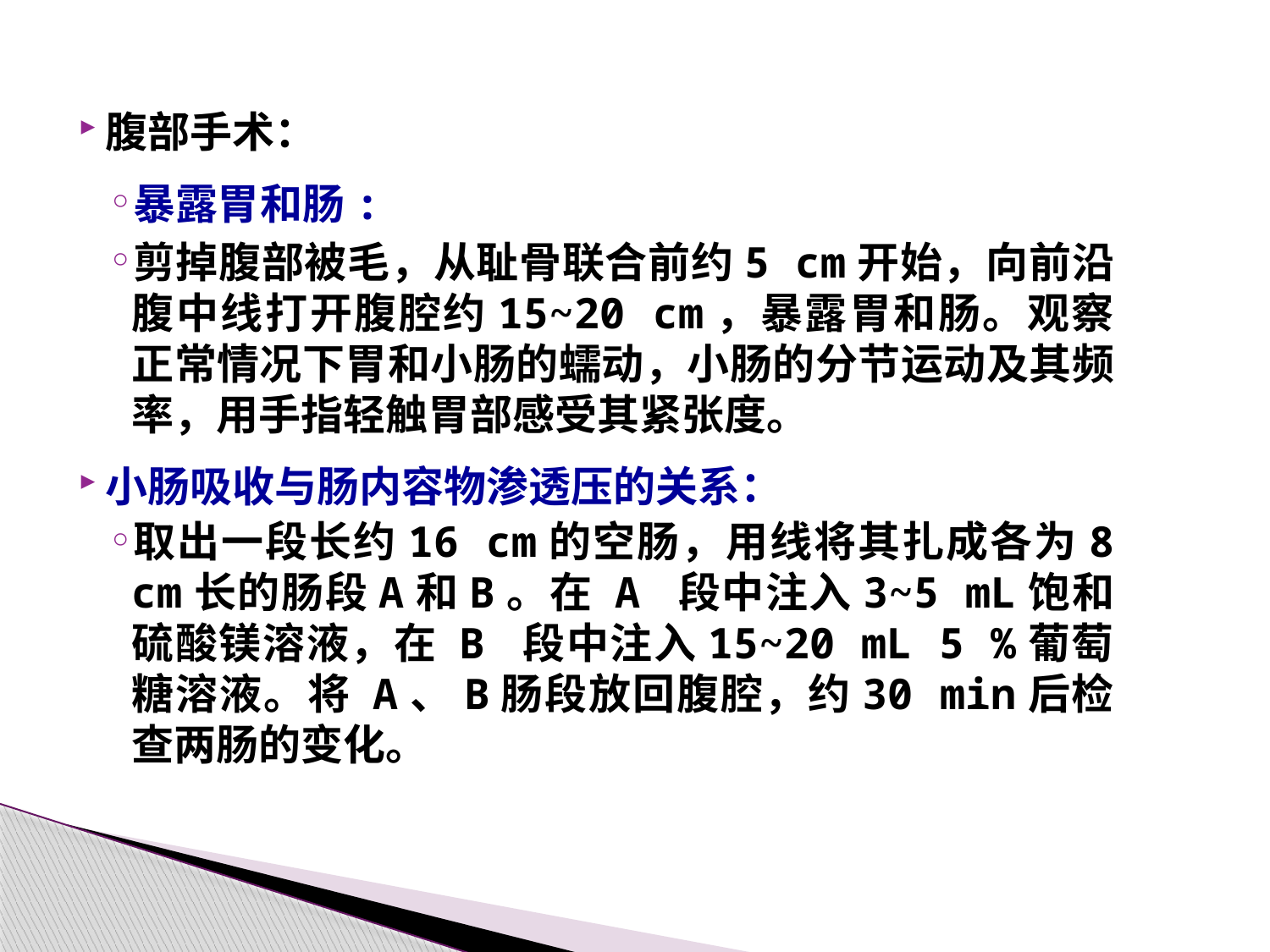

腹部手术：
暴露胃和肠:
剪掉腹部被毛，从耻骨联合前约5 cm开始，向前沿腹中线打开腹腔约15~20 cm，暴露胃和肠。观察正常情况下胃和小肠的蠕动，小肠的分节运动及其频率，用手指轻触胃部感受其紧张度。
小肠吸收与肠内容物渗透压的关系：
取出一段长约16 cm的空肠，用线将其扎成各为8 cm长的肠段A和B。在 A 段中注入3~5 mL饱和硫酸镁溶液，在 B 段中注入15~20 mL 5 %葡萄糖溶液。将 A、B肠段放回腹腔，约30 min后检查两肠的变化。